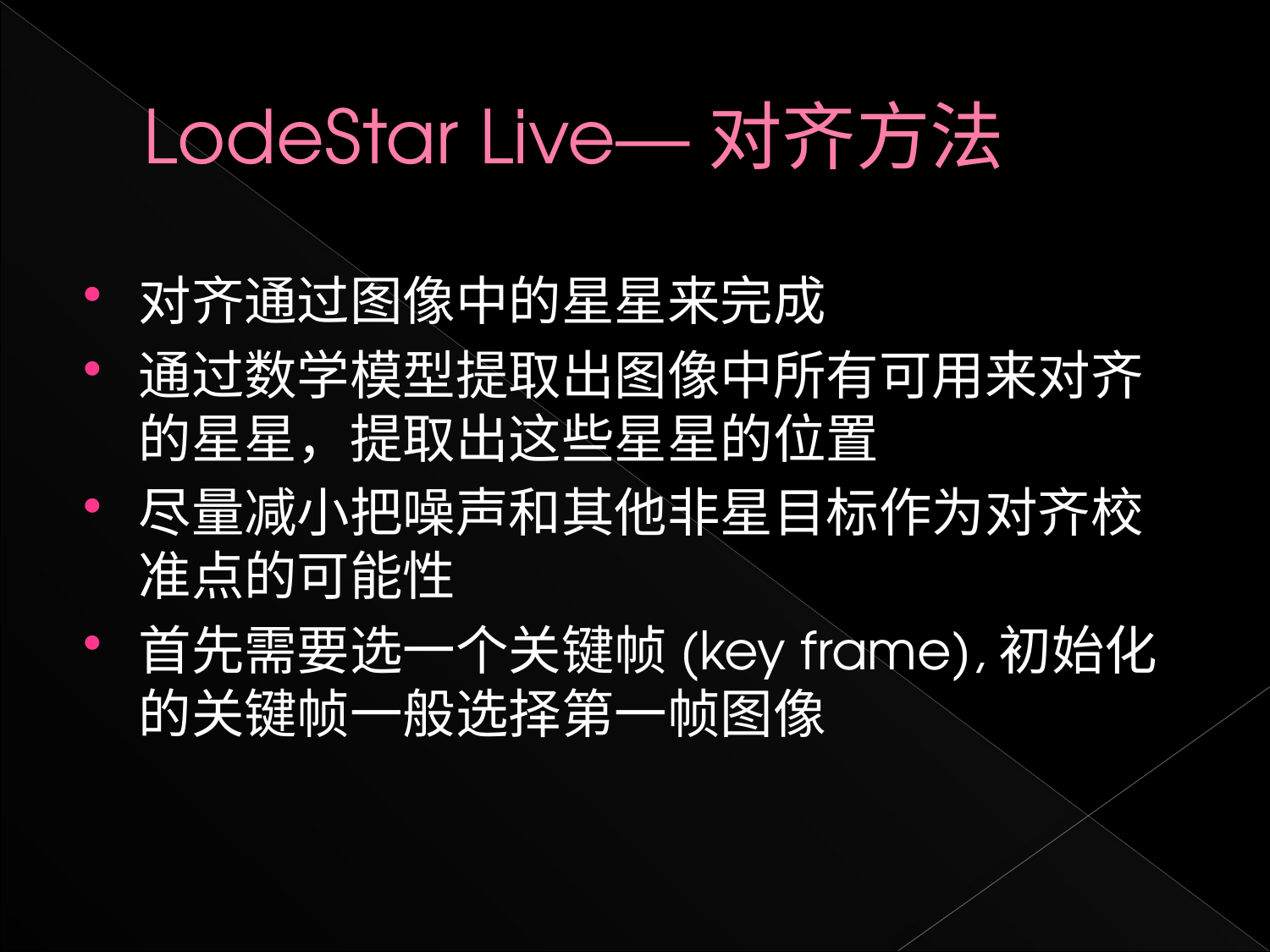

# LodeStar Live—对齐方法
对齐通过图像中的星星来完成
通过数学模型提取出图像中所有可用来对齐的星星，提取出这些星星的位置
尽量减小把噪声和其他非星目标作为对齐校准点的可能性
首先需要选一个关键帧(key frame),初始化的关键帧一般选择第一帧图像